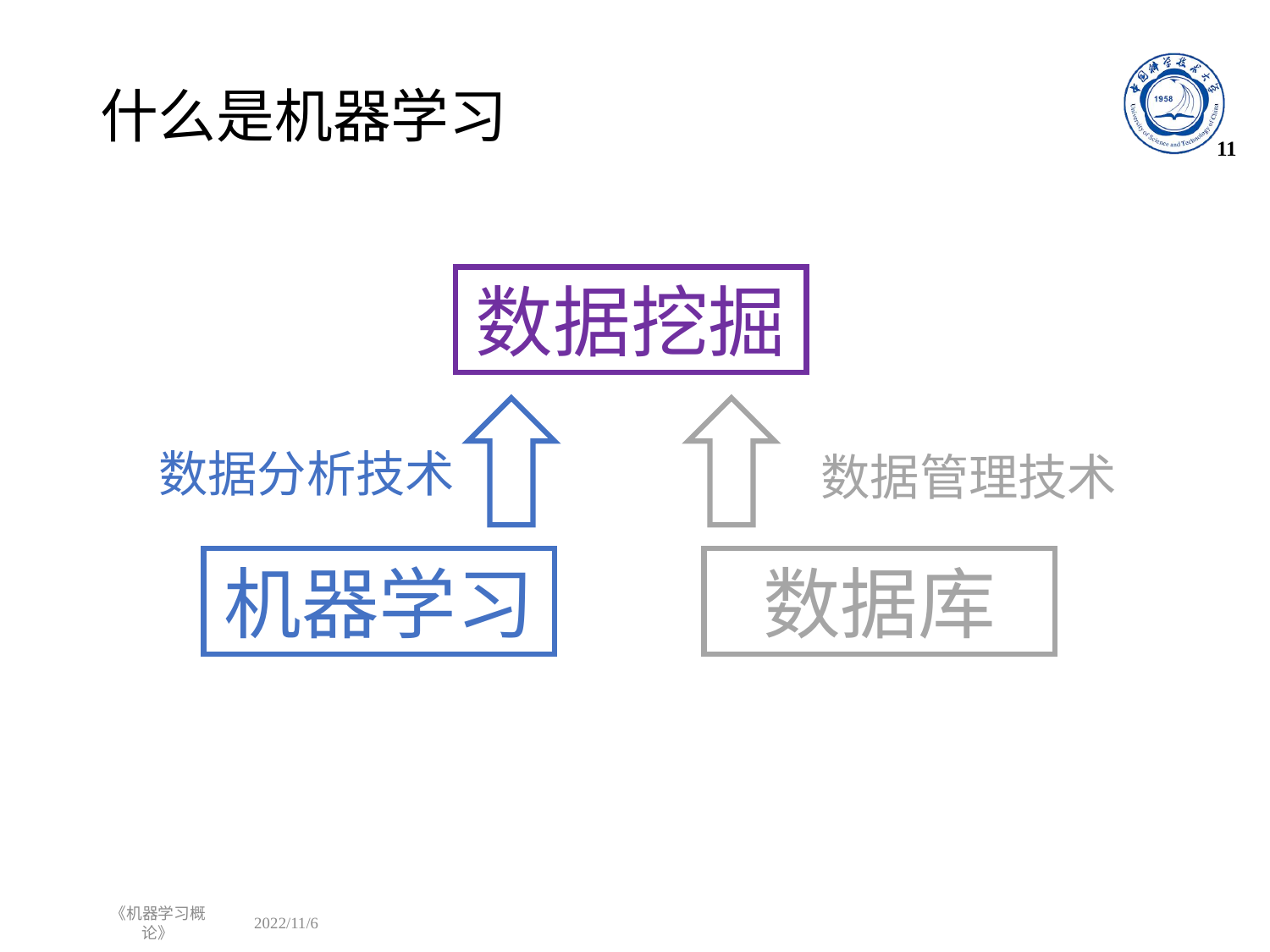

# 什么是机器学习
11
数据挖掘

数据分析技术
数据管理技术
机器学习
数据库
《机器学习概论》
2022/11/6